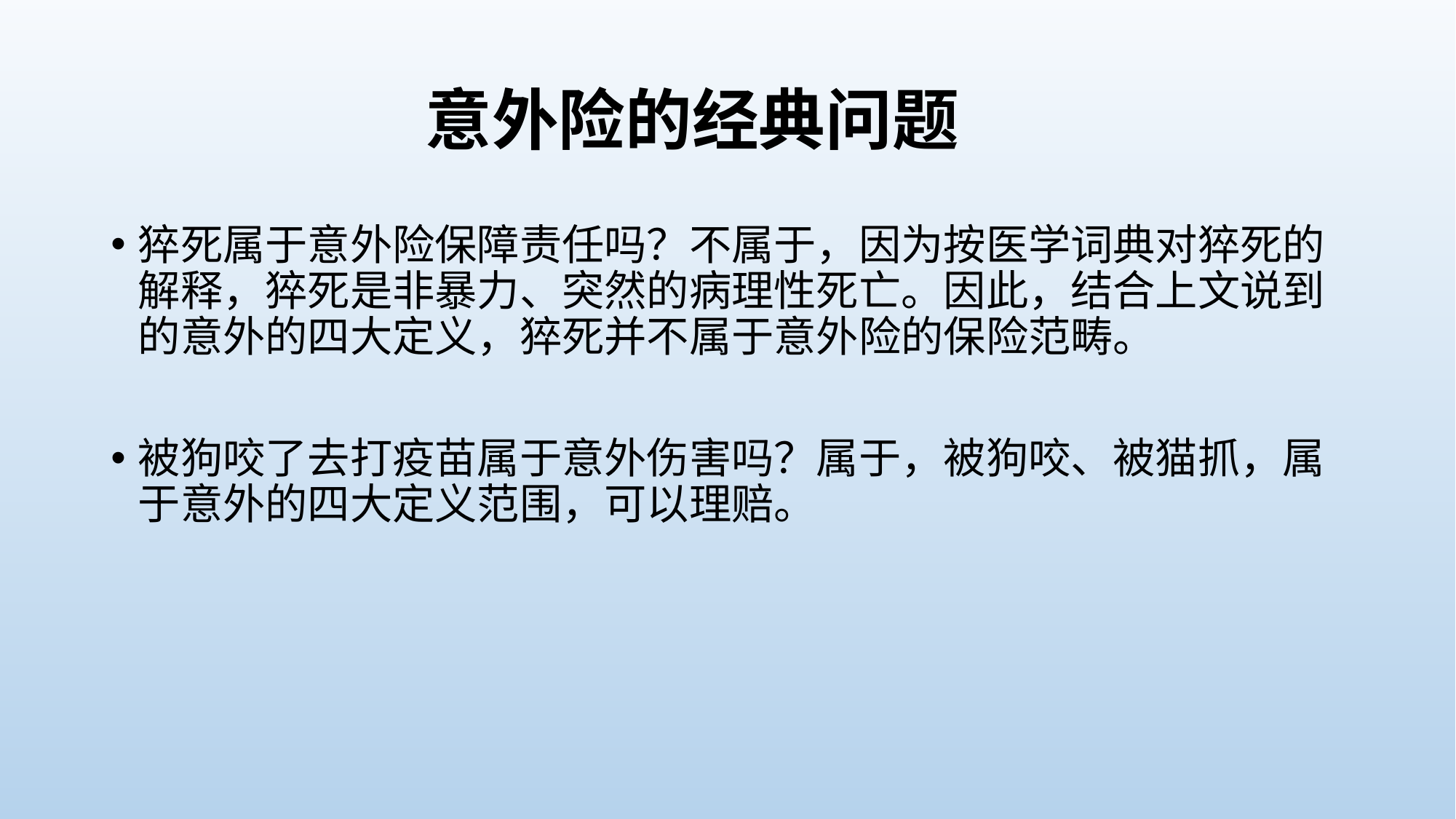

# 意外险的经典问题
猝死属于意外险保障责任吗？不属于，因为按医学词典对猝死的解释，猝死是非暴力、突然的病理性死亡。因此，结合上文说到的意外的四大定义，猝死并不属于意外险的保险范畴。

被狗咬了去打疫苗属于意外伤害吗？属于，被狗咬、被猫抓，属于意外的四大定义范围，可以理赔。